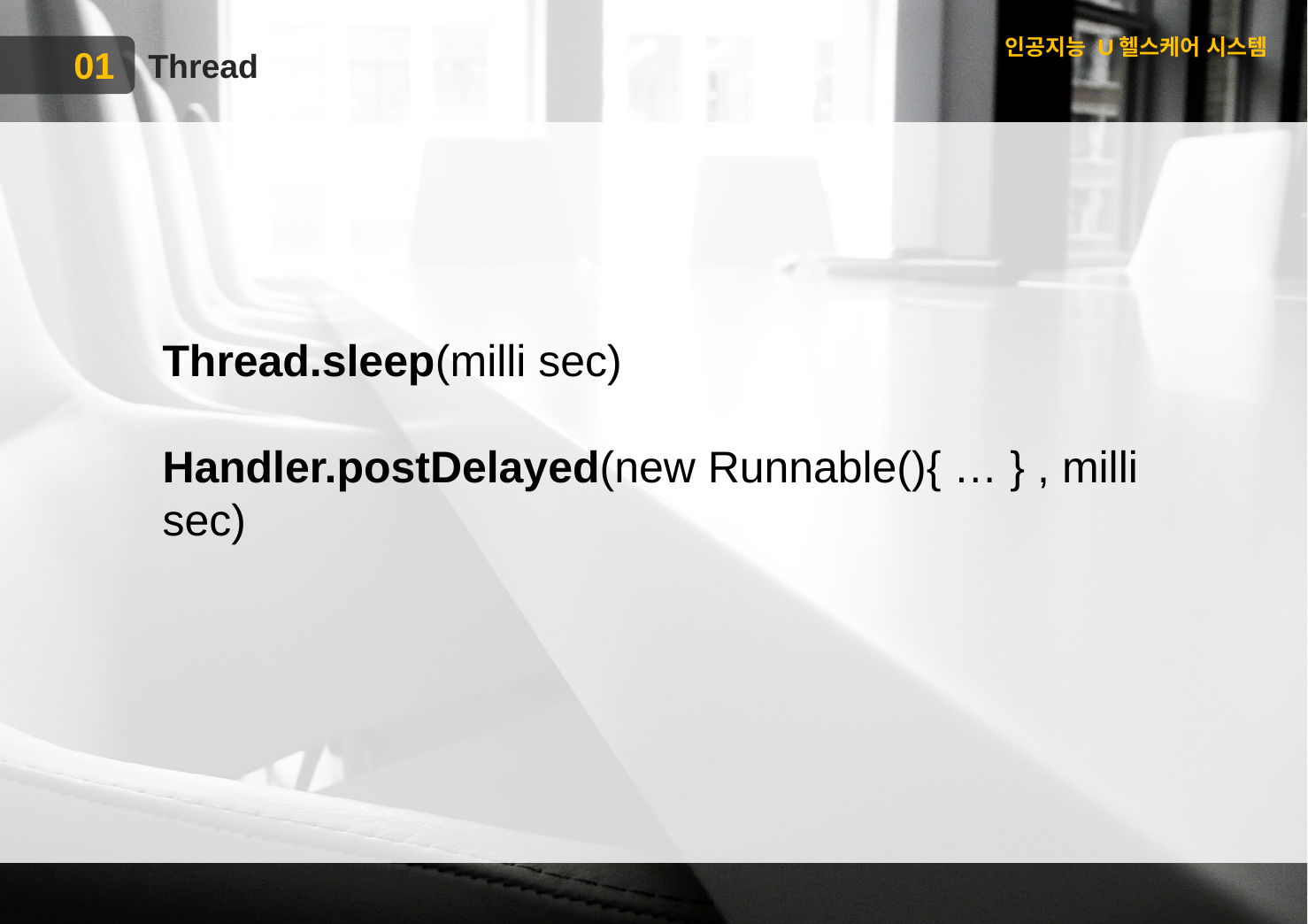

인공지능 U헬스케어 시스템
01
Thread
Thread.sleep(milli sec)

Handler.postDelayed(new Runnable(){ … } , milli sec)
01